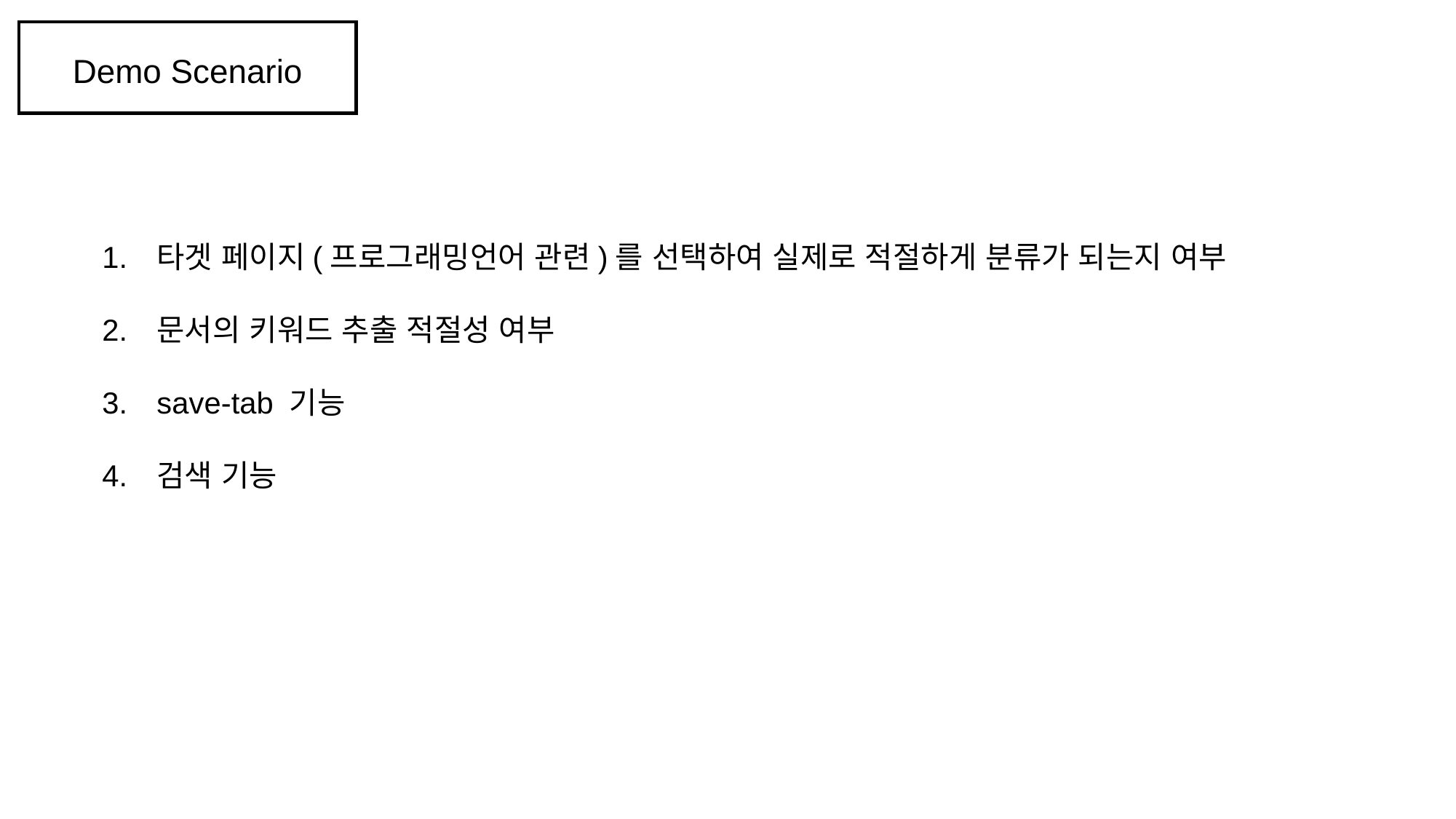

Demo Scenario

타겟 페이지(프로그래밍언어 관련)를 선택하여 실제로 적절하게 분류가 되는지 여부

문서의 키워드 추출 적절성 여부

save-tab 기능

검색 기능